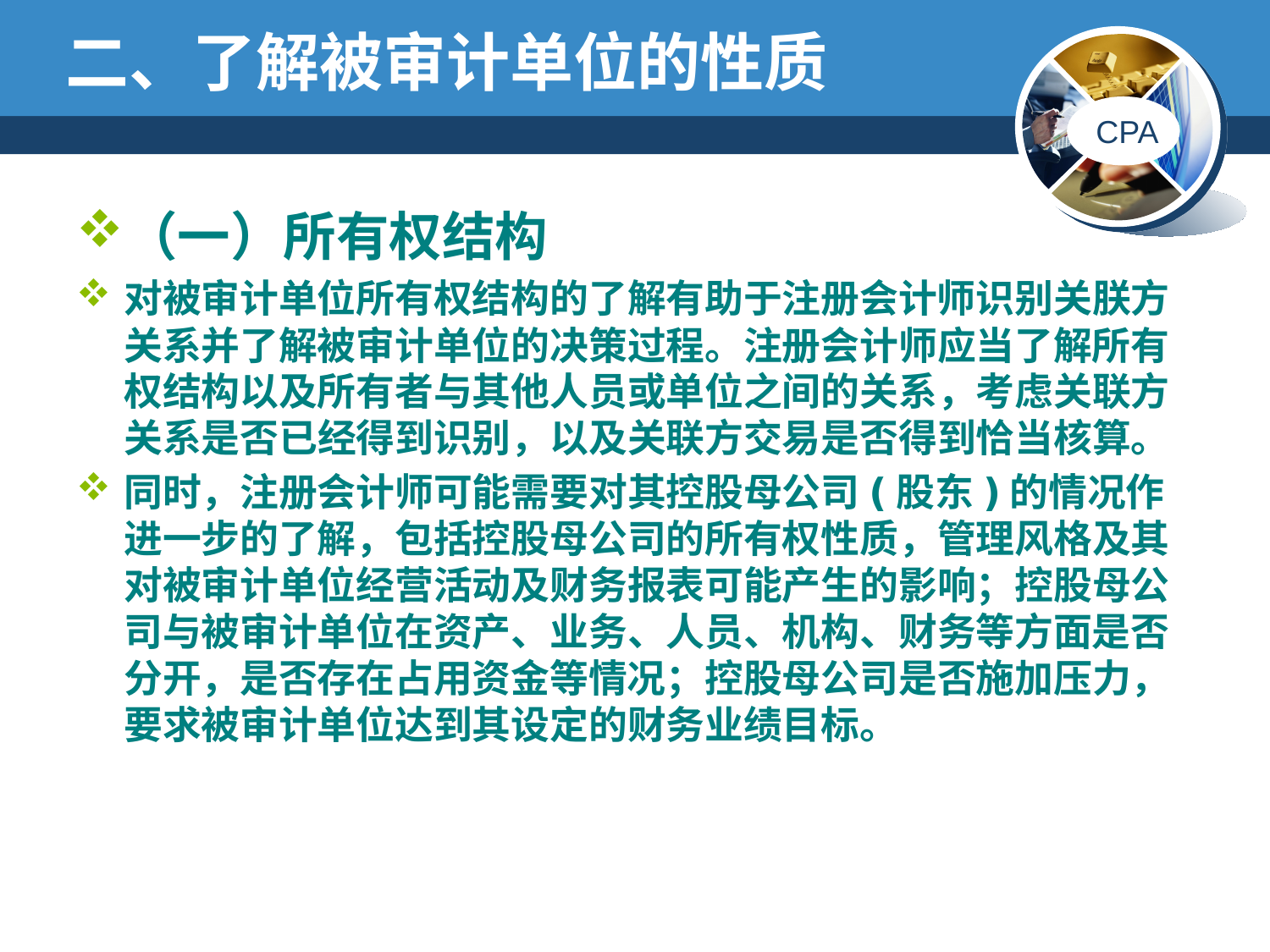

# 二、了解被审计单位的性质

（一）所有权结构
对被审计单位所有权结构的了解有助于注册会计师识别关朕方关系并了解被审计单位的决策过程。注册会计师应当了解所有权结构以及所有者与其他人员或单位之间的关系，考虑关联方关系是否已经得到识别，以及关联方交易是否得到恰当核算。
同时，注册会计师可能需要对其控股母公司(股东)的情况作进一步的了解，包括控股母公司的所有权性质，管理风格及其对被审计单位经营活动及财务报表可能产生的影响；控股母公司与被审计单位在资产、业务、人员、机构、财务等方面是否分开，是否存在占用资金等情况；控股母公司是否施加压力，要求被审计单位达到其设定的财务业绩目标。